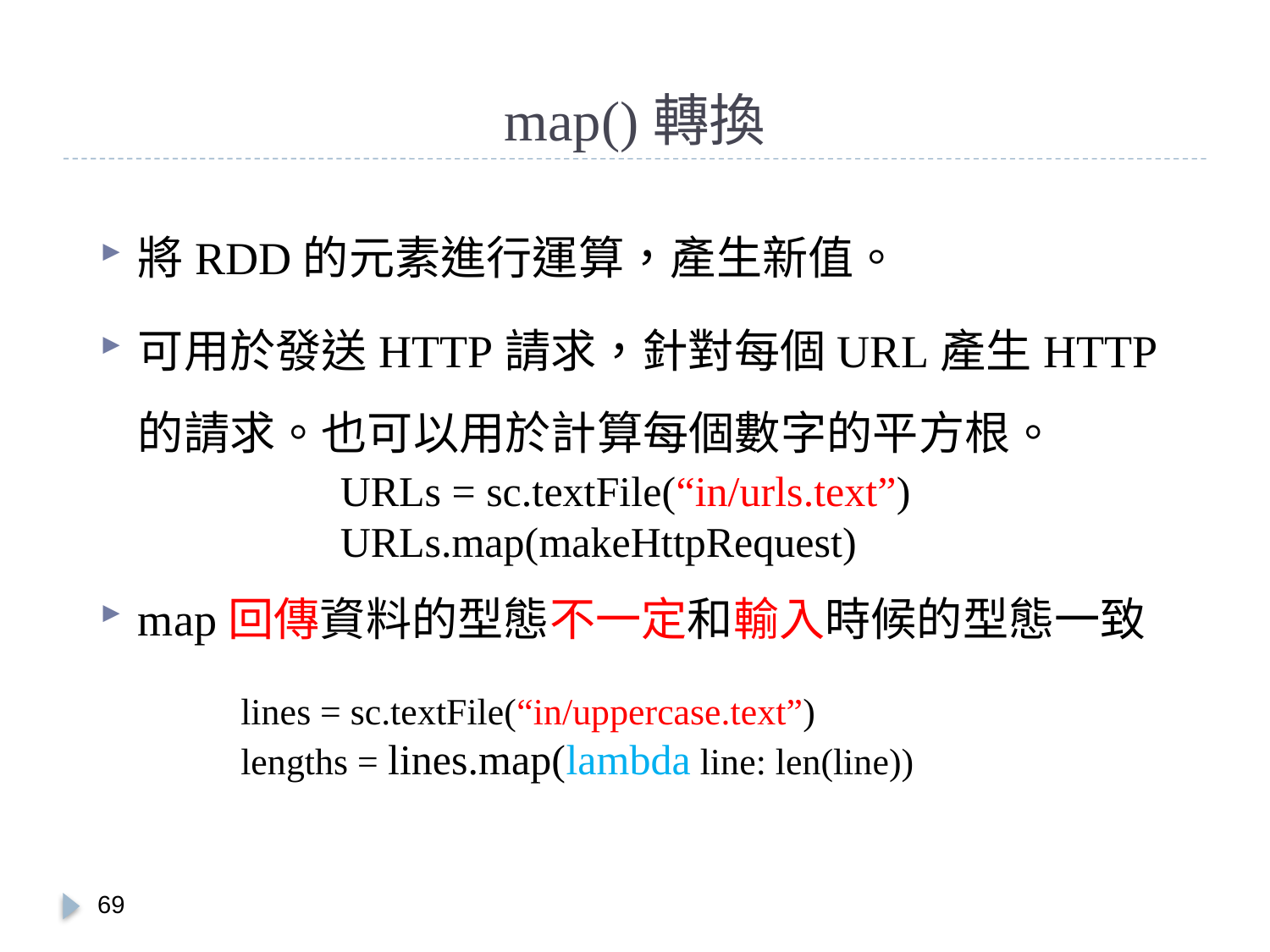

# map()轉換
將RDD的元素進行運算，產生新值。
可用於發送HTTP請求，針對每個URL產生HTTP的請求。也可以用於計算每個數字的平方根。

map回傳資料的型態不一定和輸入時候的型態一致

URLs = sc.textFile(“in/urls.text”)
URLs.map(makeHttpRequest)
lines = sc.textFile(“in/uppercase.text”)
lengths = lines.map(lambda line: len(line))
69